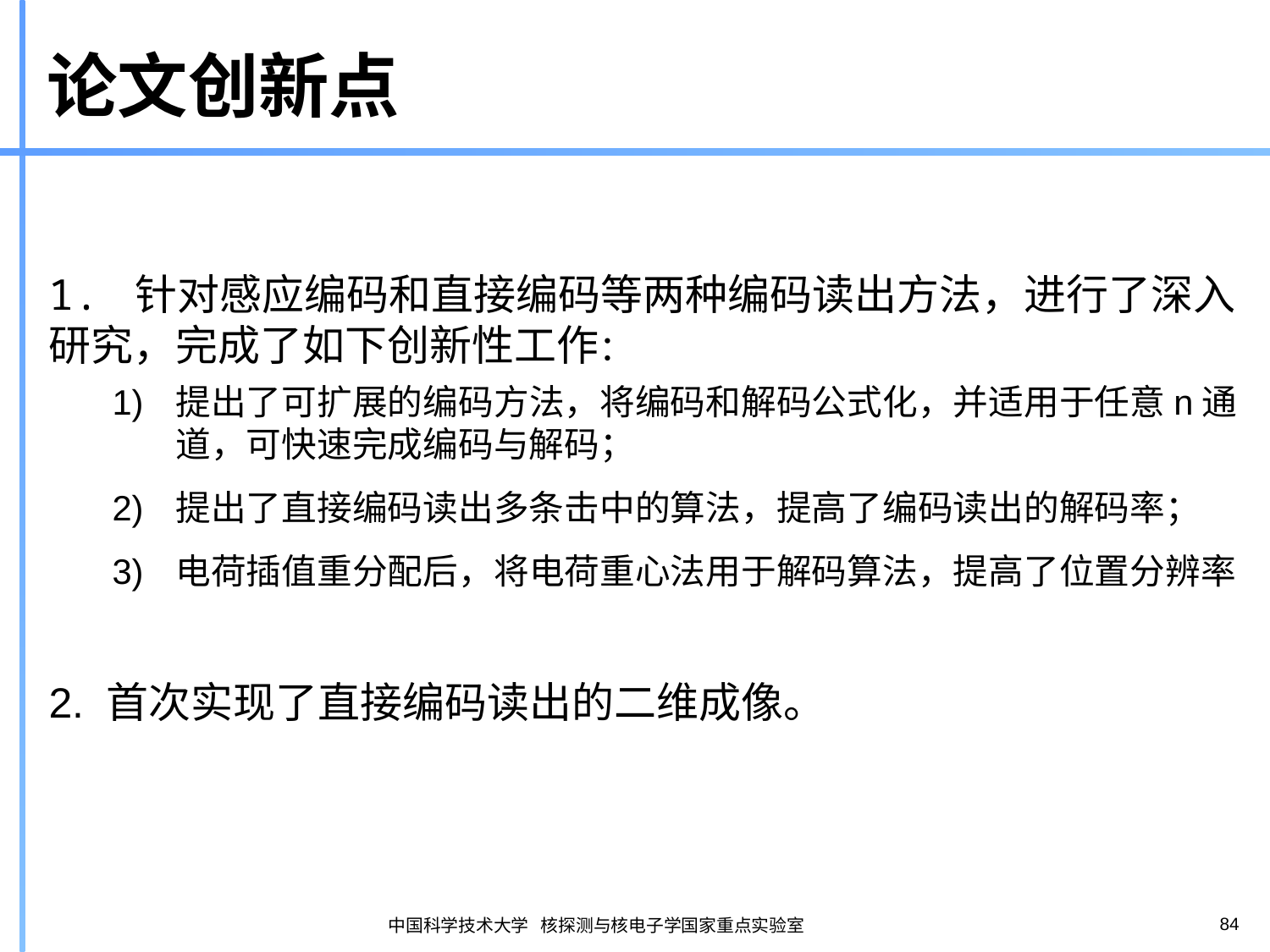

# 论文创新点

1. 针对感应编码和直接编码等两种编码读出方法，进行了深入研究，完成了如下创新性工作：
提出了可扩展的编码方法，将编码和解码公式化，并适用于任意n通道，可快速完成编码与解码；
提出了直接编码读出多条击中的算法，提高了编码读出的解码率；
电荷插值重分配后，将电荷重心法用于解码算法，提高了位置分辨率

2. 首次实现了直接编码读出的二维成像。

84
中国科学技术大学   核探测与核电子学国家重点实验室